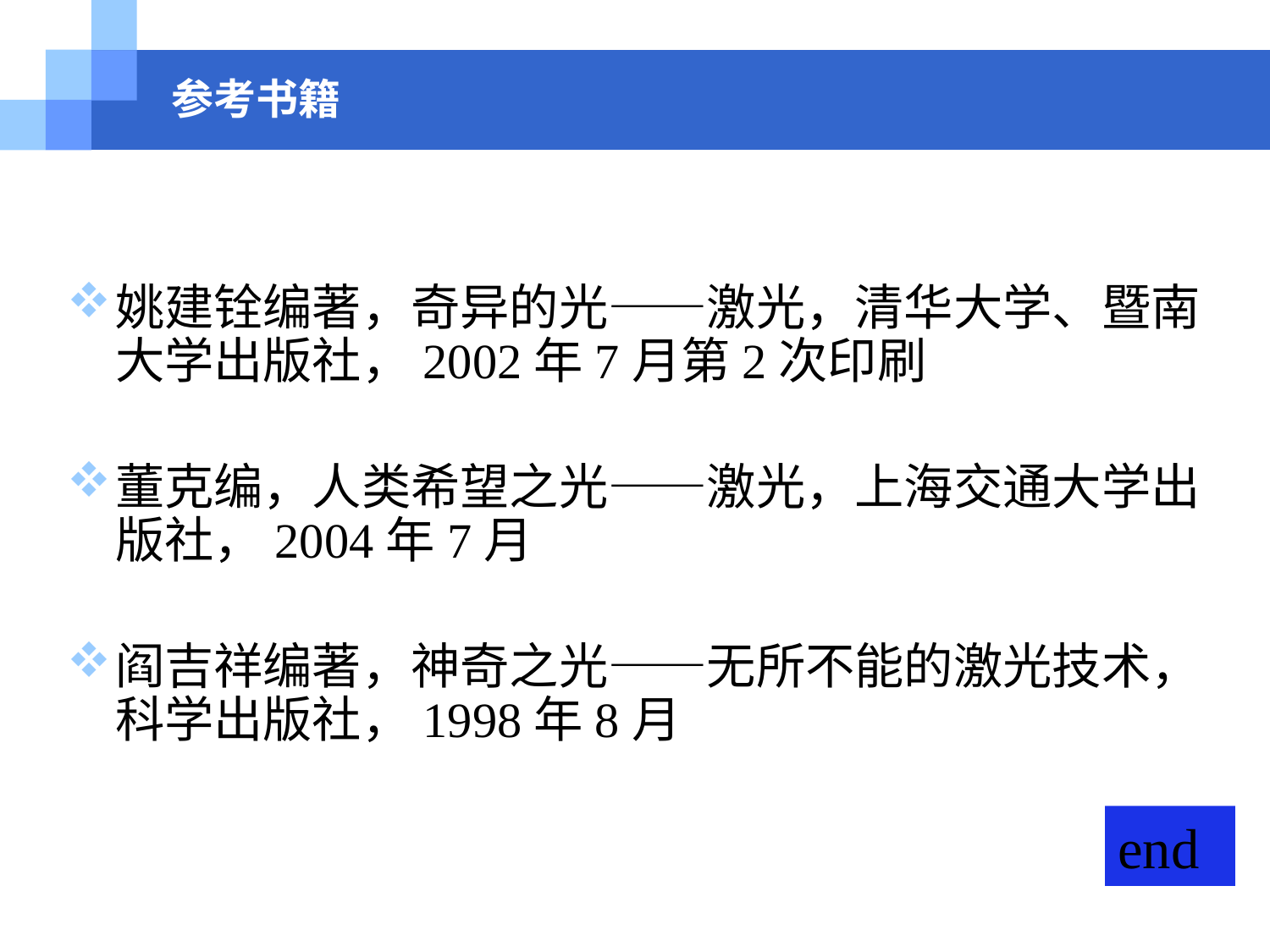

# 参考书籍
姚建铨编著，奇异的光——激光，清华大学、暨南大学出版社，2002年7月第2次印刷

董克编，人类希望之光——激光，上海交通大学出版社，2004年7月

阎吉祥编著，神奇之光——无所不能的激光技术，科学出版社，1998年8月
end